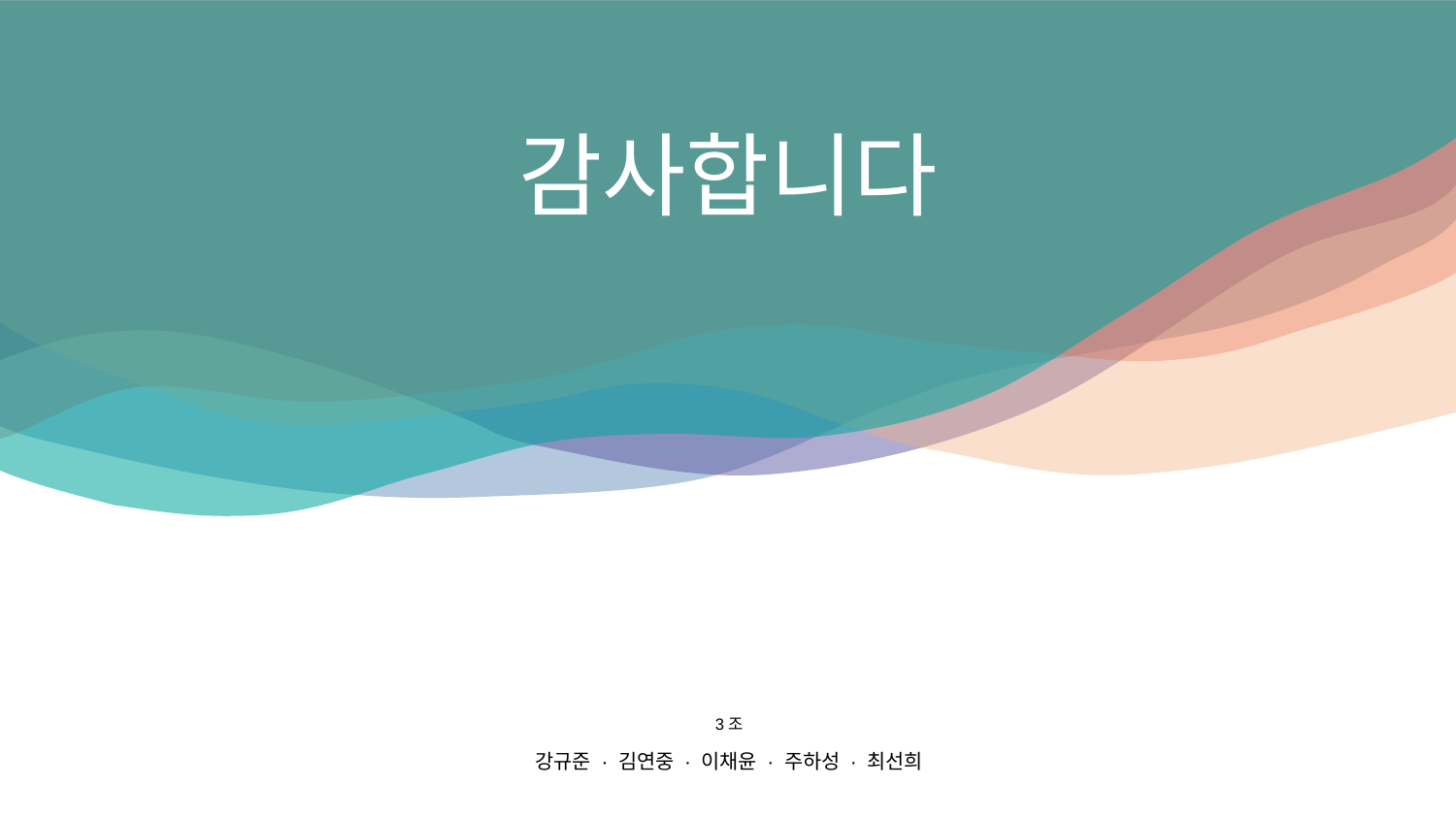

감사합니다

3조
강규준 · 김연중 · 이채윤 · 주하성 · 최선희